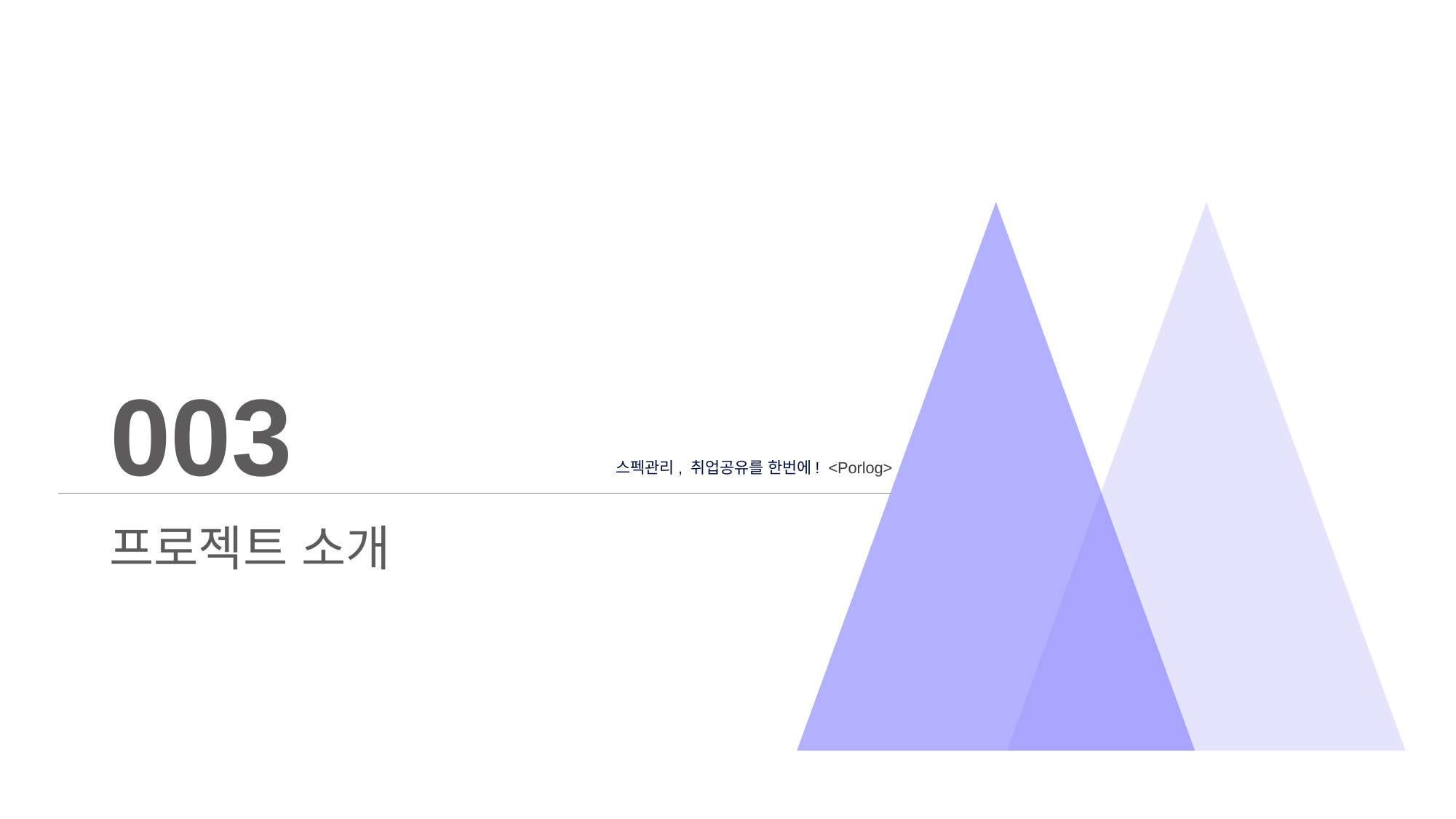

003
스펙관리, 취업공유를 한번에!  <Porlog>
프로젝트 소개